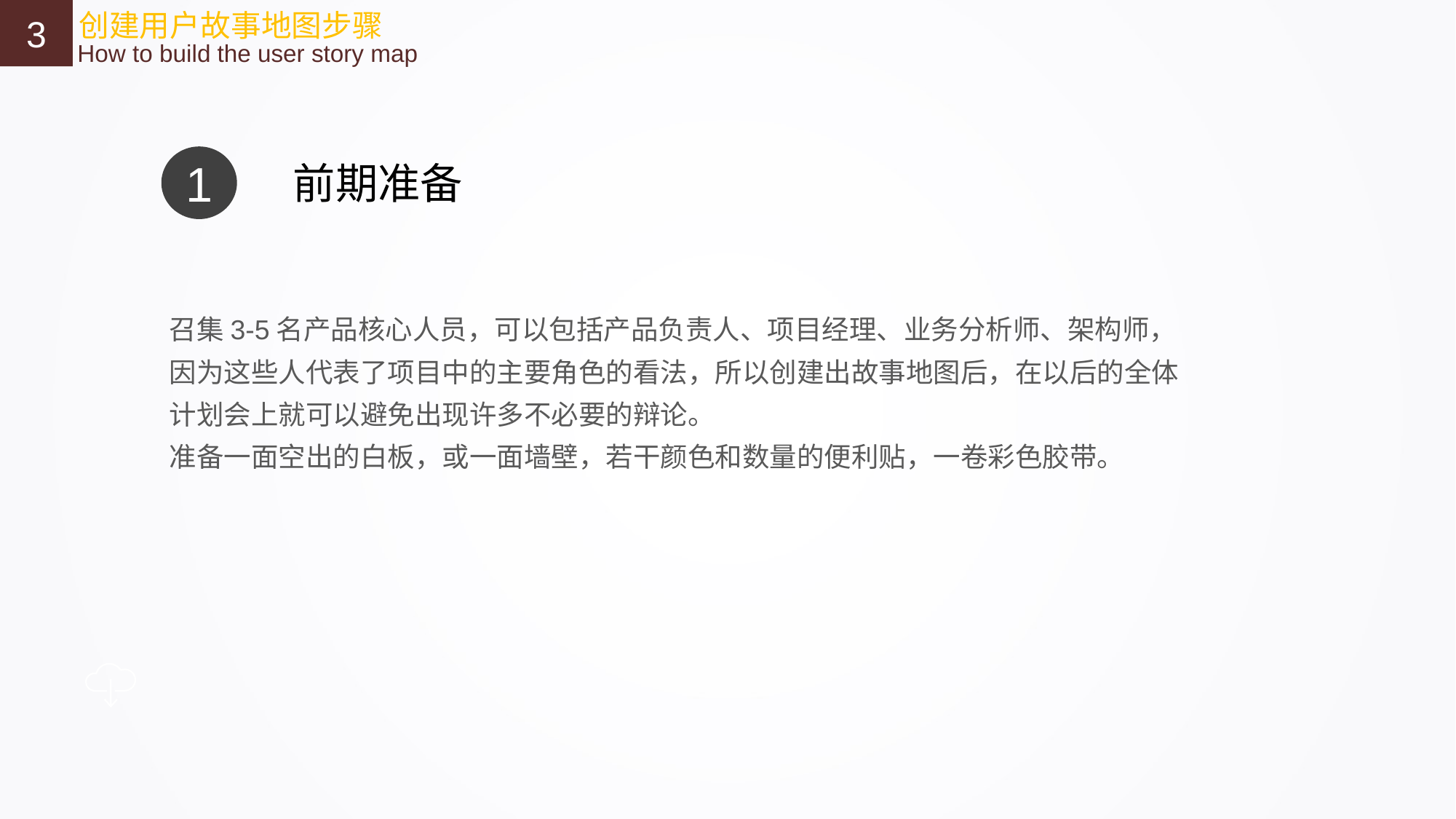

3
创建用户故事地图步骤
How to build the user story map
1
前期准备
召集3-5名产品核心人员，可以包括产品负责人、项目经理、业务分析师、架构师，因为这些人代表了项目中的主要角色的看法，所以创建出故事地图后，在以后的全体计划会上就可以避免出现许多不必要的辩论。
准备一面空出的白板，或一面墙壁，若干颜色和数量的便利贴，一卷彩色胶带。